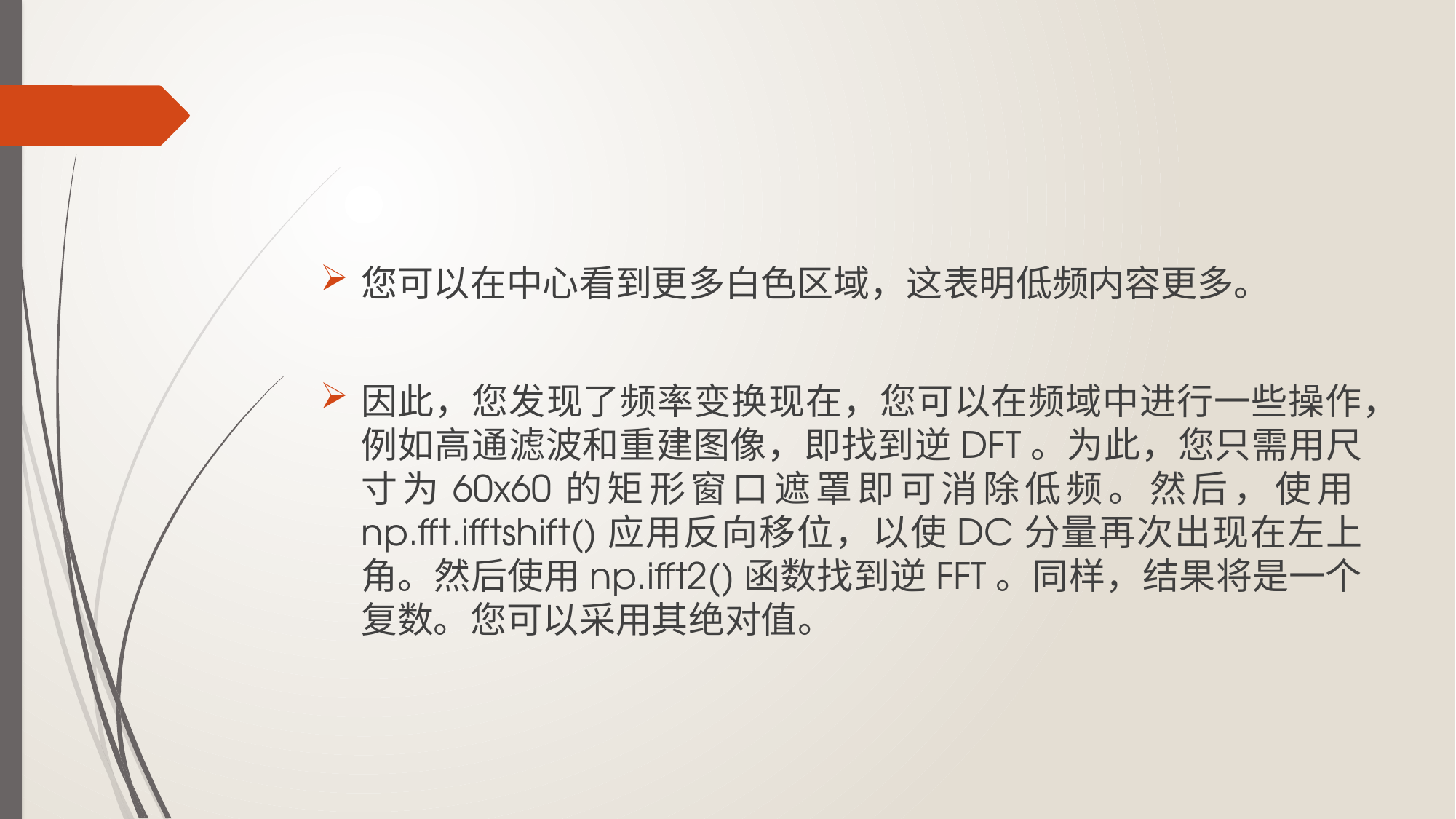

#
您可以在中心看到更多白色区域，这表明低频内容更多。

因此，您发现了频率变换现在，您可以在频域中进行一些操作，例如高通滤波和重建图像，即找到逆DFT。为此，您只需用尺寸为60x60的矩形窗口遮罩即可消除低频。然后，使用np.fft.ifftshift()应用反向移位，以使DC分量再次出现在左上角。然后使用np.ifft2()函数找到逆FFT。同样，结果将是一个复数。您可以采用其绝对值。